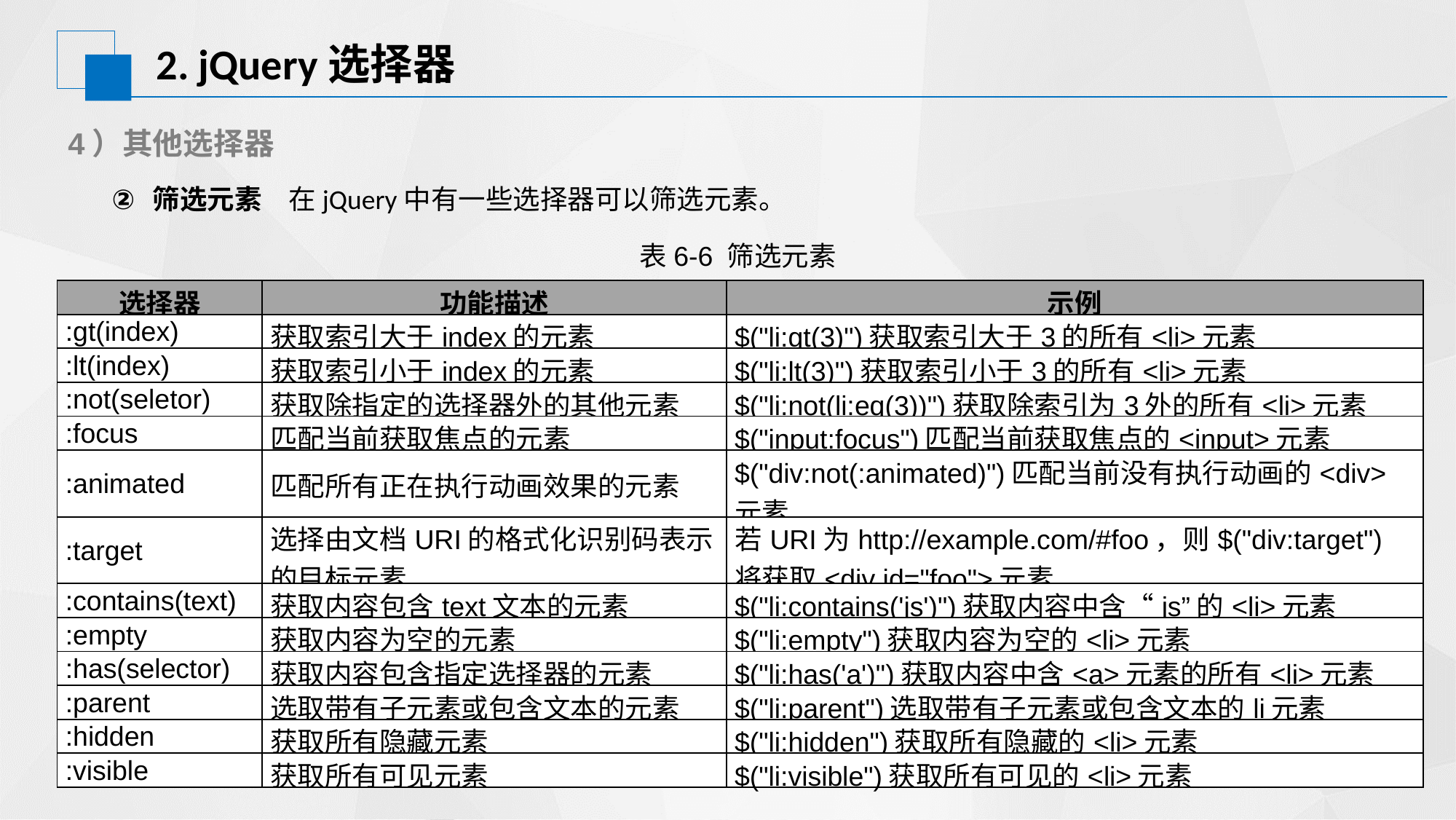

2. jQuery选择器
4）其他选择器
筛选元素
在jQuery中有一些选择器可以筛选元素。
表6-6 筛选元素
| 选择器 | 功能描述 | 示例 |
| --- | --- | --- |
| :gt(index) | 获取索引大于index的元素 | $("li:gt(3)")获取索引大于3的所有<li>元素 |
| :lt(index) | 获取索引小于index的元素 | $("li:lt(3)")获取索引小于3的所有<li>元素 |
| :not(seletor) | 获取除指定的选择器外的其他元素 | $("li:not(li:eq(3))")获取除索引为3外的所有<li>元素 |
| :focus | 匹配当前获取焦点的元素 | $("input:focus")匹配当前获取焦点的<input>元素 |
| :animated | 匹配所有正在执行动画效果的元素 | $("div:not(:animated)")匹配当前没有执行动画的<div>元素 |
| :target | 选择由文档URI的格式化识别码表示的目标元素 | 若URI为http://example.com/#foo，则$("div:target")将获取<div id="foo">元素 |
| :contains(text) | 获取内容包含text文本的元素 | $("li:contains('js')")获取内容中含“js”的<li>元素 |
| :empty | 获取内容为空的元素 | $("li:empty")获取内容为空的<li>元素 |
| :has(selector) | 获取内容包含指定选择器的元素 | $("li:has('a')")获取内容中含<a>元素的所有<li>元素 |
| :parent | 选取带有子元素或包含文本的元素 | $("li:parent")选取带有子元素或包含文本的li元素 |
| :hidden | 获取所有隐藏元素 | $("li:hidden")获取所有隐藏的<li>元素 |
| :visible | 获取所有可见元素 | $("li:visible")获取所有可见的<li>元素 |